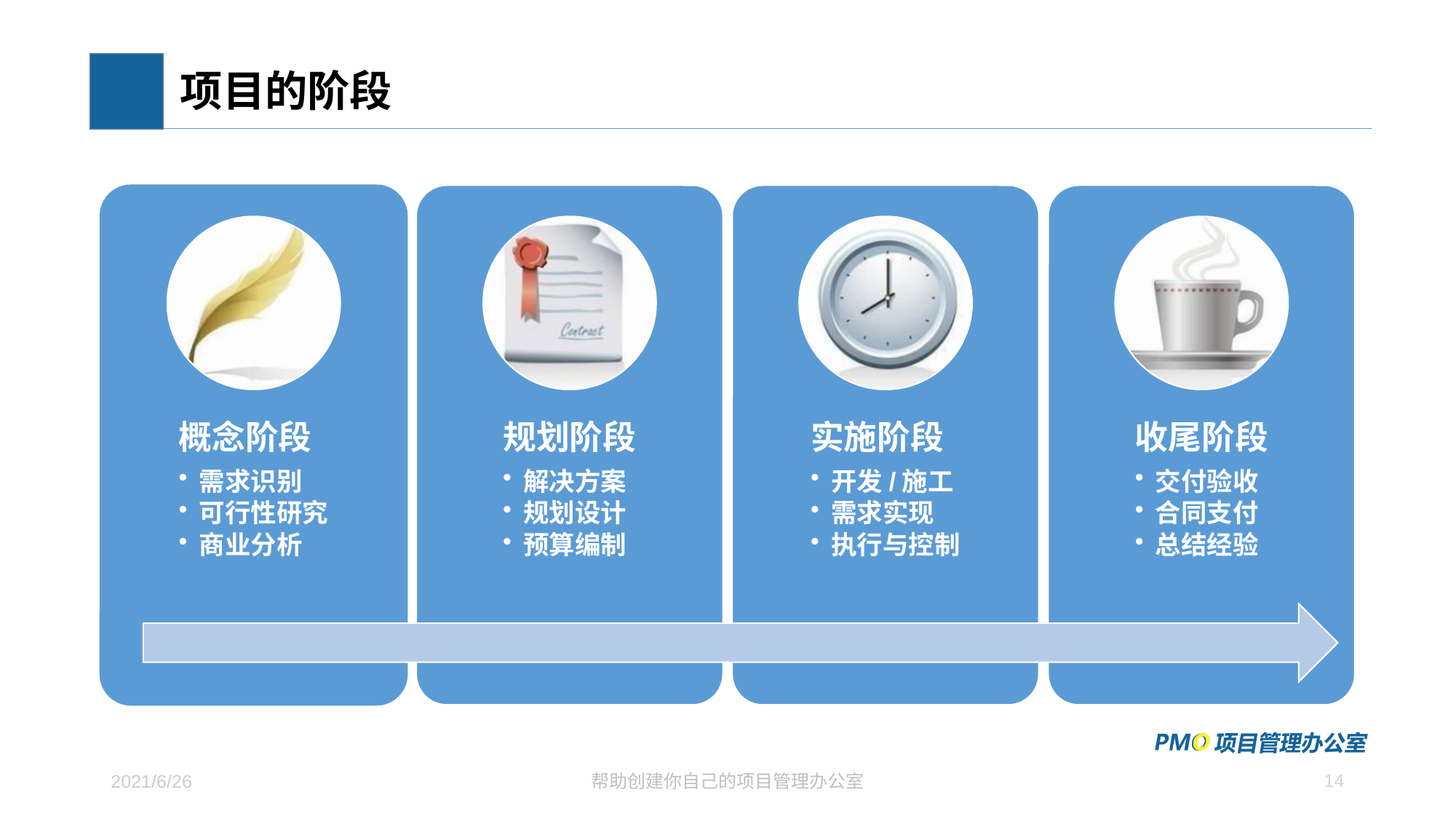

# 项目的阶段
概念阶段
需求识别
可行性研究
商业分析
规划阶段
解决方案
规划设计
预算编制
实施阶段
开发/施工
需求实现
执行与控制
收尾阶段
交付验收
合同支付
总结经验
14
2021/6/26
帮助创建你自己的项目管理办公室